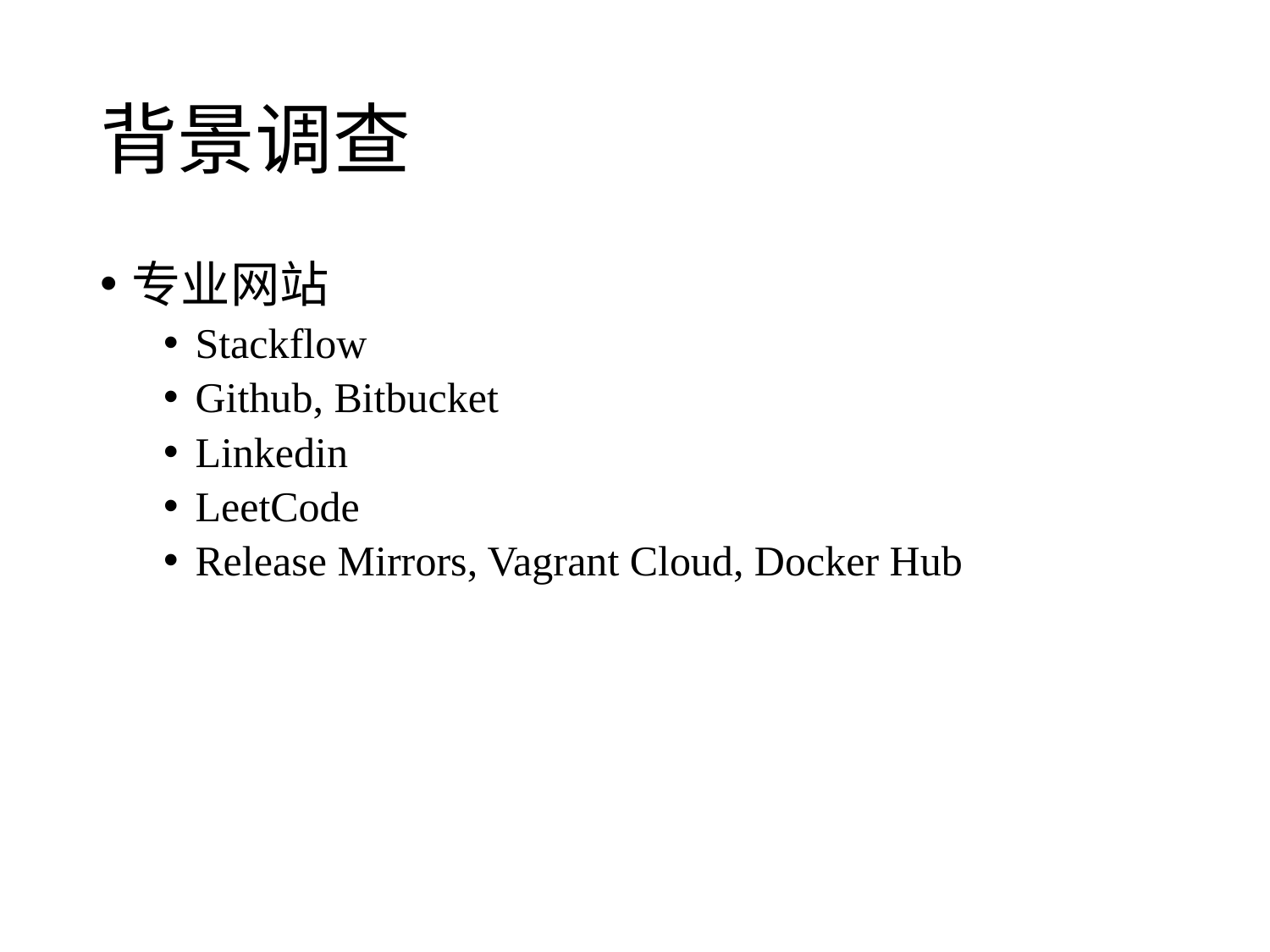

# 背景调查
专业网站
Stackflow
Github, Bitbucket
Linkedin
LeetCode
Release Mirrors, Vagrant Cloud, Docker Hub